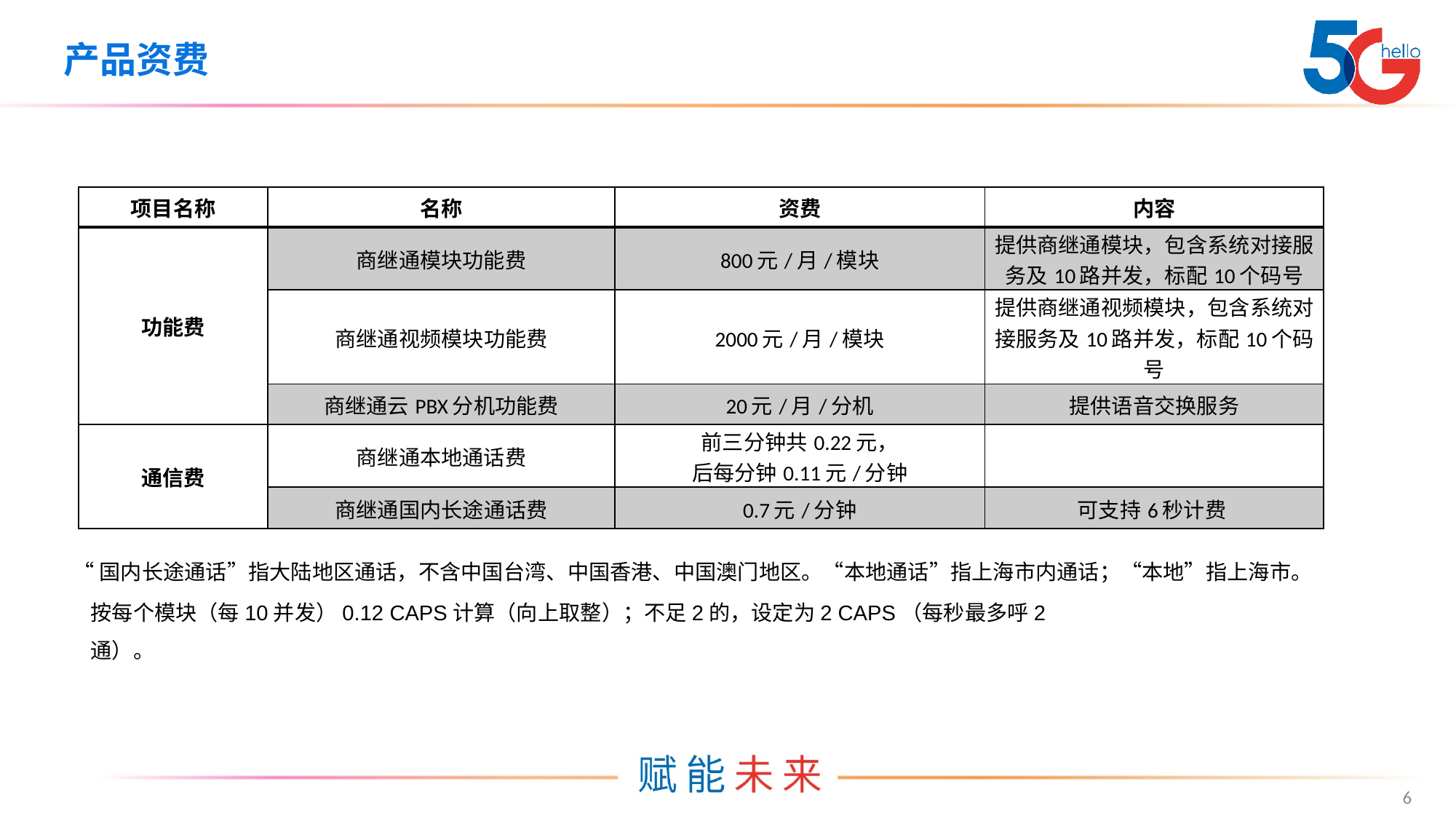

# 产品资费
| 项目名称 | 名称 | 资费 | 内容 |
| --- | --- | --- | --- |
| 功能费 | 商继通模块功能费 | 800元/月/模块 | 提供商继通模块，包含系统对接服务及10路并发，标配10个码号 |
|  | 商继通视频模块功能费 | 2000元/月/模块 | 提供商继通视频模块，包含系统对接服务及10路并发，标配10个码号 |
|  | 商继通云PBX分机功能费 | 20元/月/分机 | 提供语音交换服务 |
| 通信费 | 商继通本地通话费 | 前三分钟共0.22元， 后每分钟0.11元/分钟 |  |
|  | 商继通国内长途通话费 | 0.7元/分钟 | 可支持6秒计费 |
“国内长途通话”指大陆地区通话，不含中国台湾、中国香港、中国澳门地区。“本地通话”指上海市内通话；“本地”指上海市。
按每个模块（每10并发）0.12 CAPS计算（向上取整）；不足2的，设定为2 CAPS（每秒最多呼2通）。